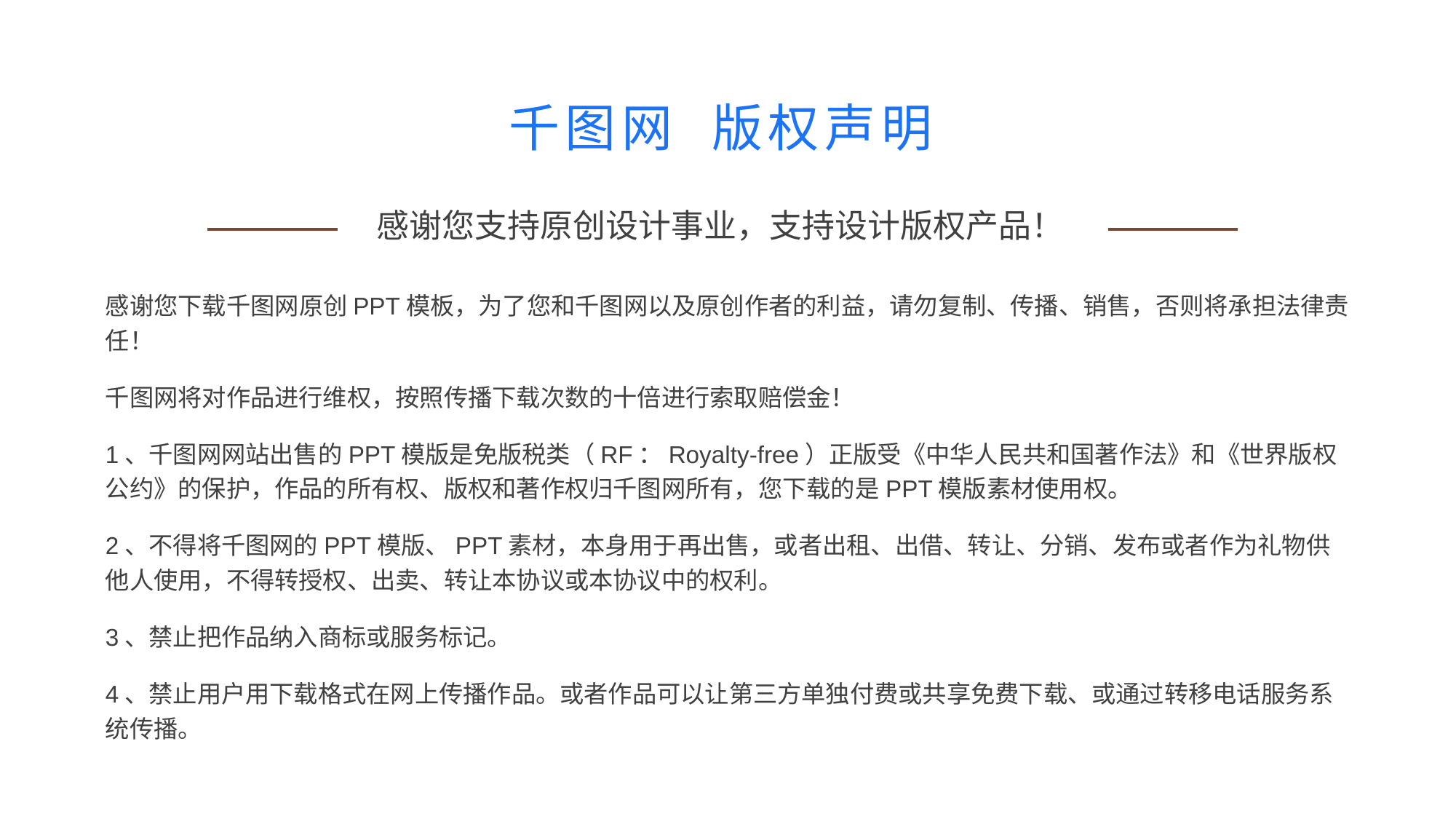

千图网  版权声明
感谢您支持原创设计事业，支持设计版权产品！
感谢您下载千图网原创PPT模板，为了您和千图网以及原创作者的利益，请勿复制、传播、销售，否则将承担法律责任！
千图网将对作品进行维权，按照传播下载次数的十倍进行索取赔偿金！
1、千图网网站出售的PPT模版是免版税类（RF：Royalty-free）正版受《中华人民共和国著作法》和《世界版权公约》的保护，作品的所有权、版权和著作权归千图网所有，您下载的是PPT模版素材使用权。
2、不得将千图网的PPT模版、PPT素材，本身用于再出售，或者出租、出借、转让、分销、发布或者作为礼物供他人使用，不得转授权、出卖、转让本协议或本协议中的权利。
3、禁止把作品纳入商标或服务标记。
4、禁止用户用下载格式在网上传播作品。或者作品可以让第三方单独付费或共享免费下载、或通过转移电话服务系统传播。